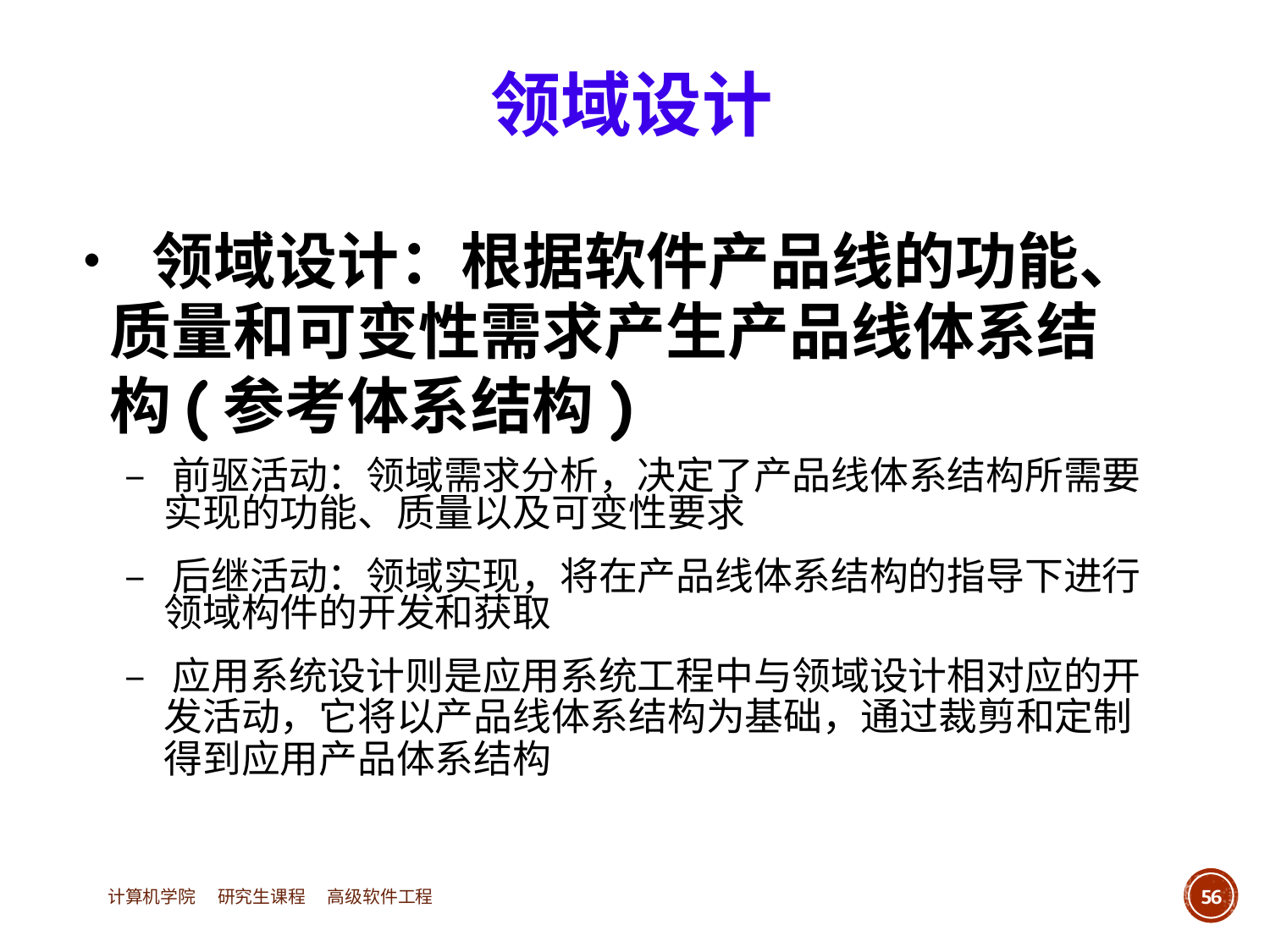

领域设计

• 领域设计：根据软件产品线的功能、
	质量和可变性需求产生产品线体系结
	构(参考体系结构)
		–  前驱活动：领域需求分析，决定了产品线体系结构所需要
			实现的功能、质量以及可变性要求
		–  后继活动：领域实现，将在产品线体系结构的指导下进行
			领域构件的开发和获取
		–  应用系统设计则是应用系统工程中与领域设计相对应的开
			发活动，它将以产品线体系结构为基础，通过裁剪和定制
			得到应用产品体系结构
计算机学院    研究生课程    高级软件工程
56